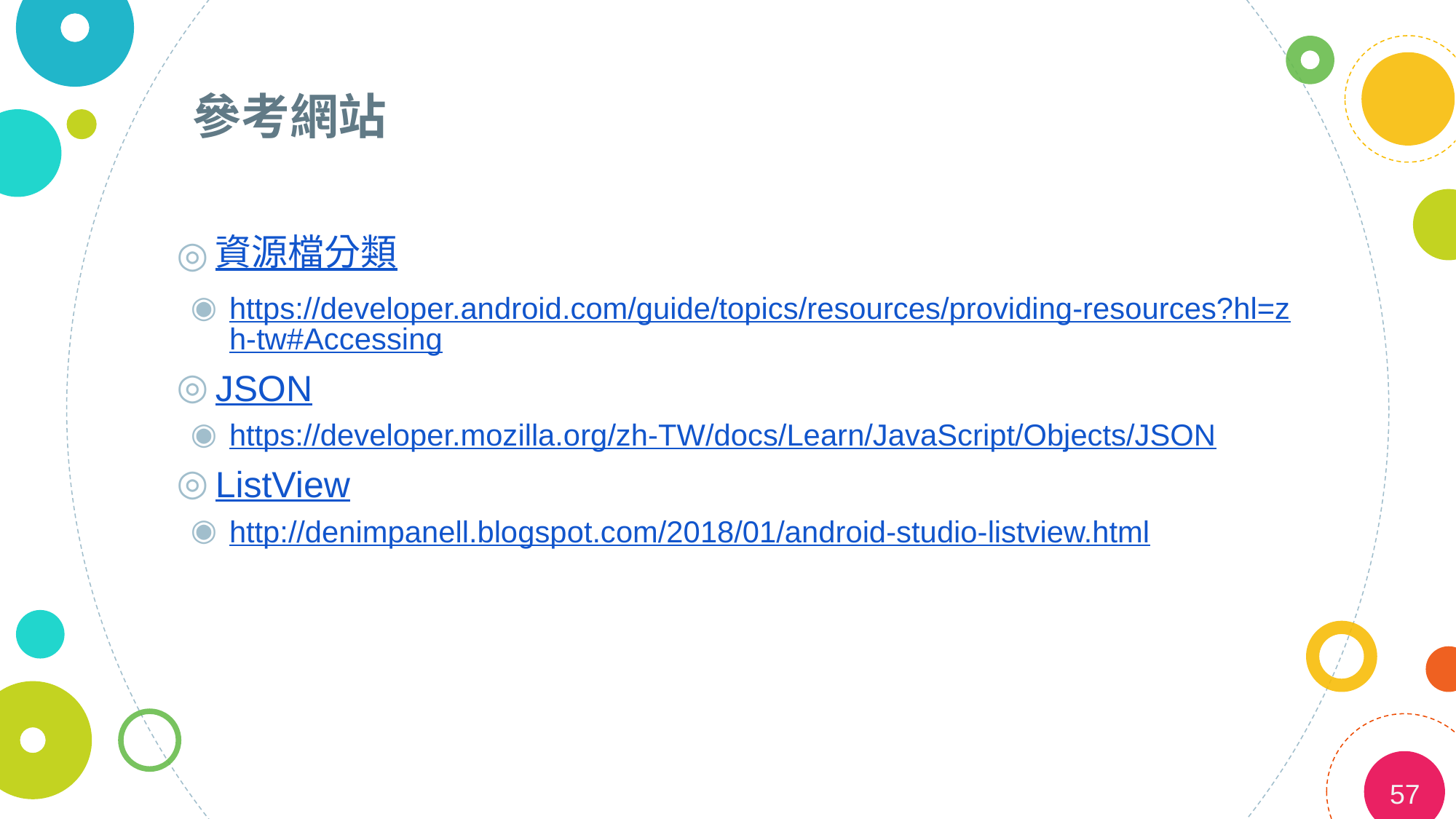

# 參考網站
資源檔分類
https://developer.android.com/guide/topics/resources/providing-resources?hl=zh-tw#Accessing
JSON
https://developer.mozilla.org/zh-TW/docs/Learn/JavaScript/Objects/JSON
ListView
http://denimpanell.blogspot.com/2018/01/android-studio-listview.html
57